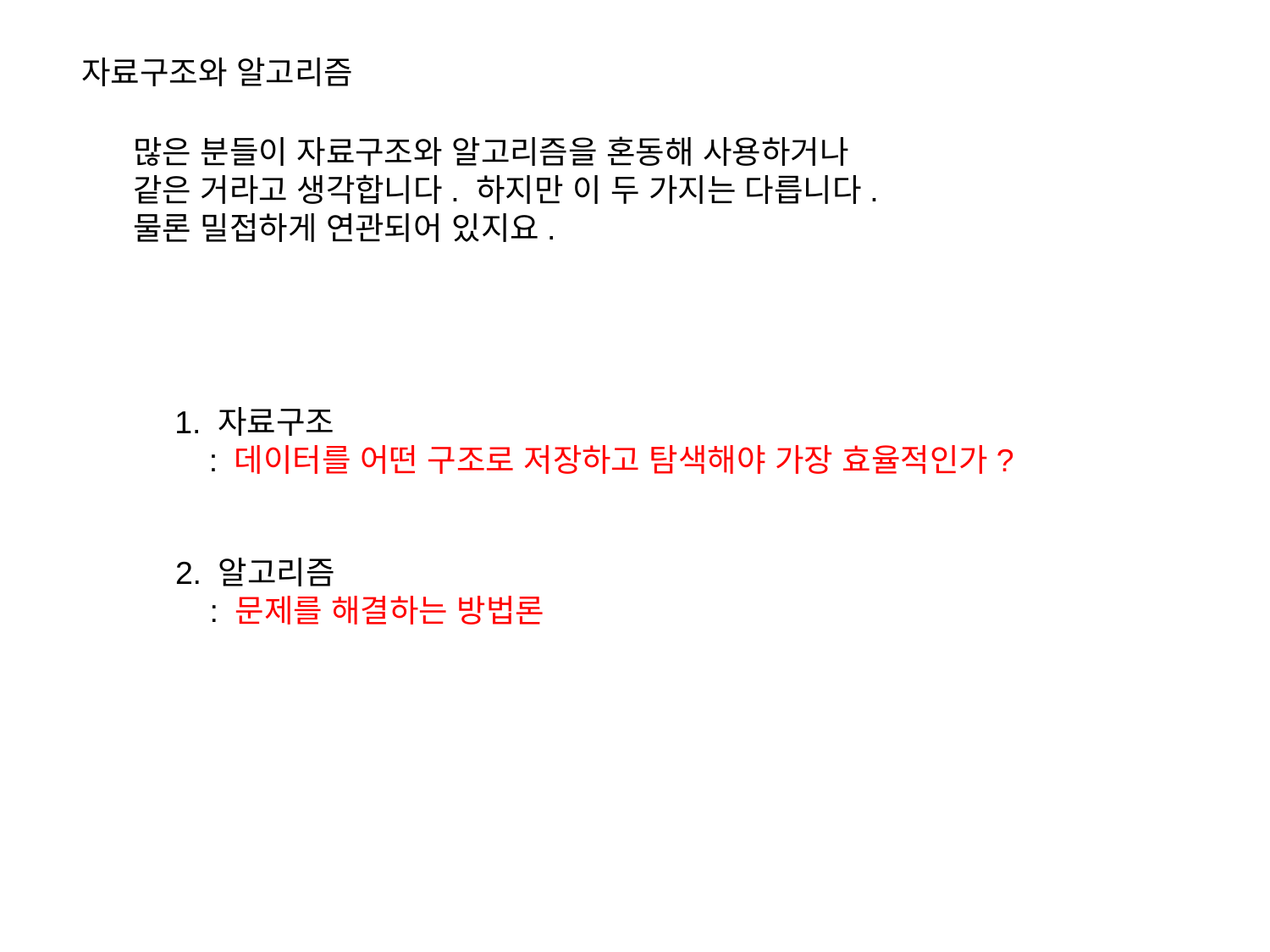

자료구조와 알고리즘
많은 분들이 자료구조와 알고리즘을 혼동해 사용하거나
같은 거라고 생각합니다. 하지만 이 두 가지는 다릅니다.
물론 밀접하게 연관되어 있지요.
1. 자료구조
   : 데이터를 어떤 구조로 저장하고 탐색해야 가장 효율적인가?
2. 알고리즘
   : 문제를 해결하는 방법론